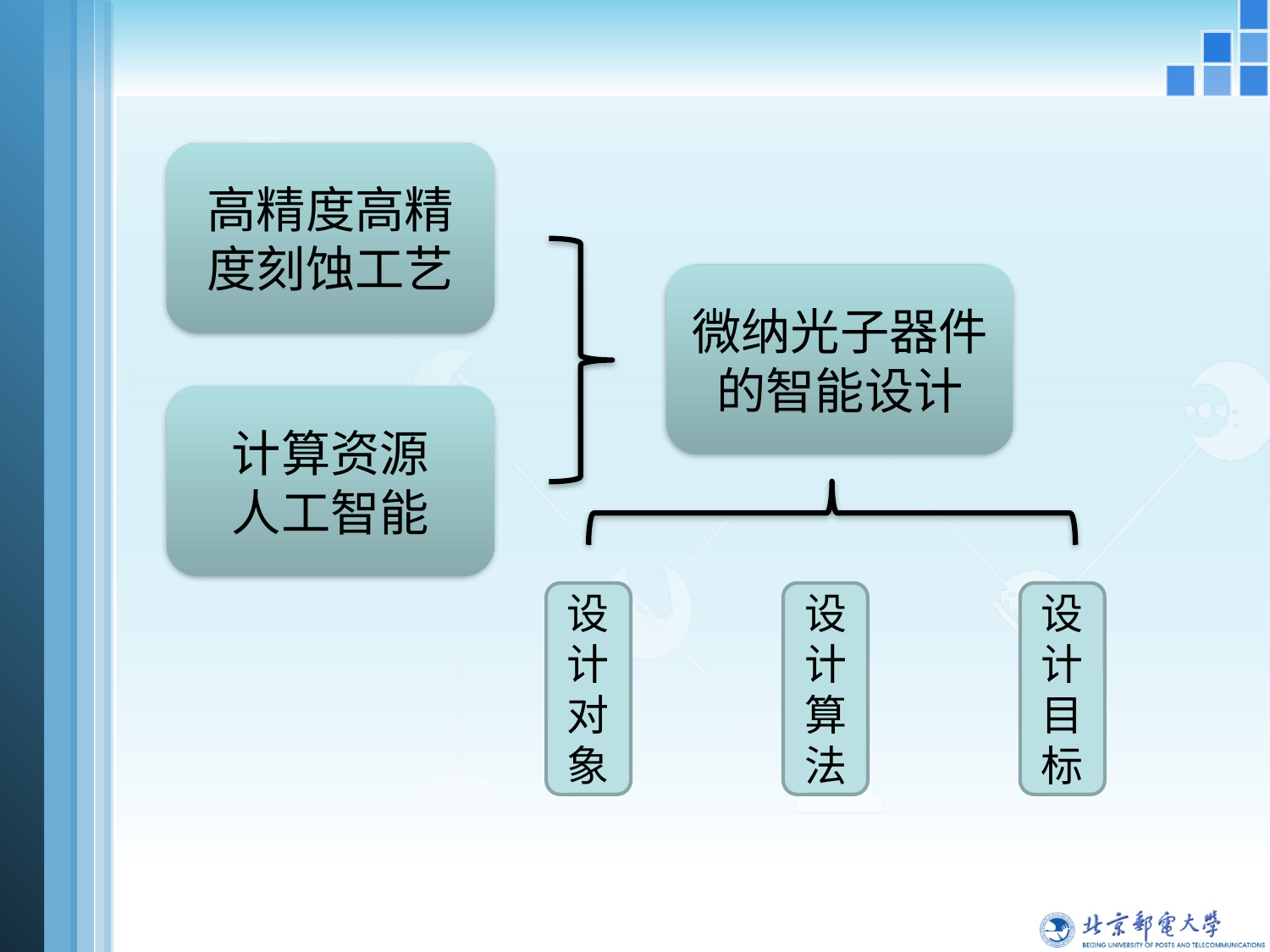

#
高精度高精度刻蚀工艺

微纳光子器件的智能设计

计算资源
人工智能
设计对象
设计算法
设计目标